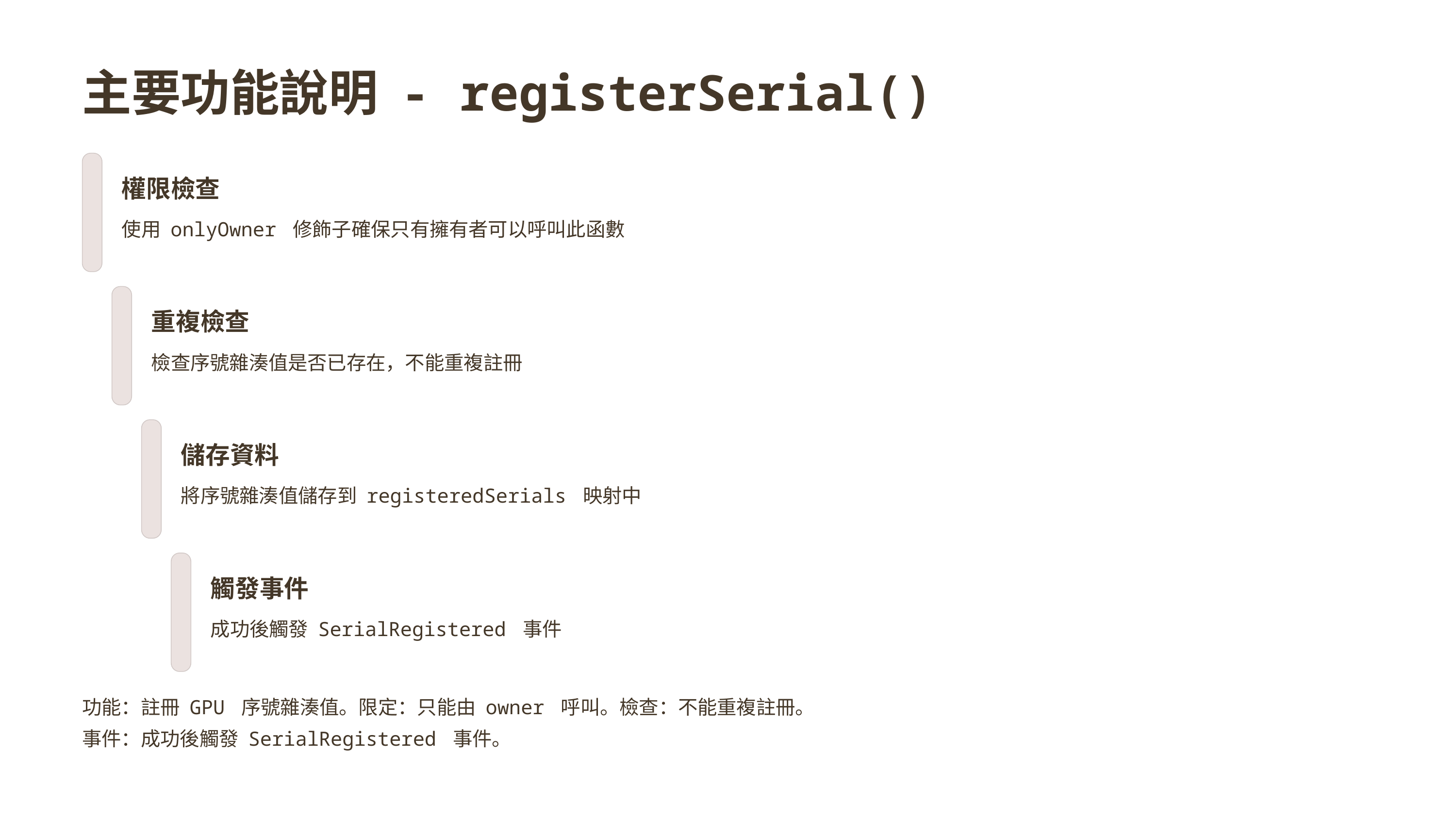

主要功能說明 - registerSerial()

權限檢查
使用 onlyOwner 修飾子確保只有擁有者可以呼叫此函數

重複檢查
檢查序號雜湊值是否已存在，不能重複註冊

儲存資料
將序號雜湊值儲存到 registeredSerials 映射中

觸發事件
成功後觸發 SerialRegistered 事件
功能：註冊 GPU 序號雜湊值。限定：只能由 owner 呼叫。檢查：不能重複註冊。事件：成功後觸發 SerialRegistered 事件。